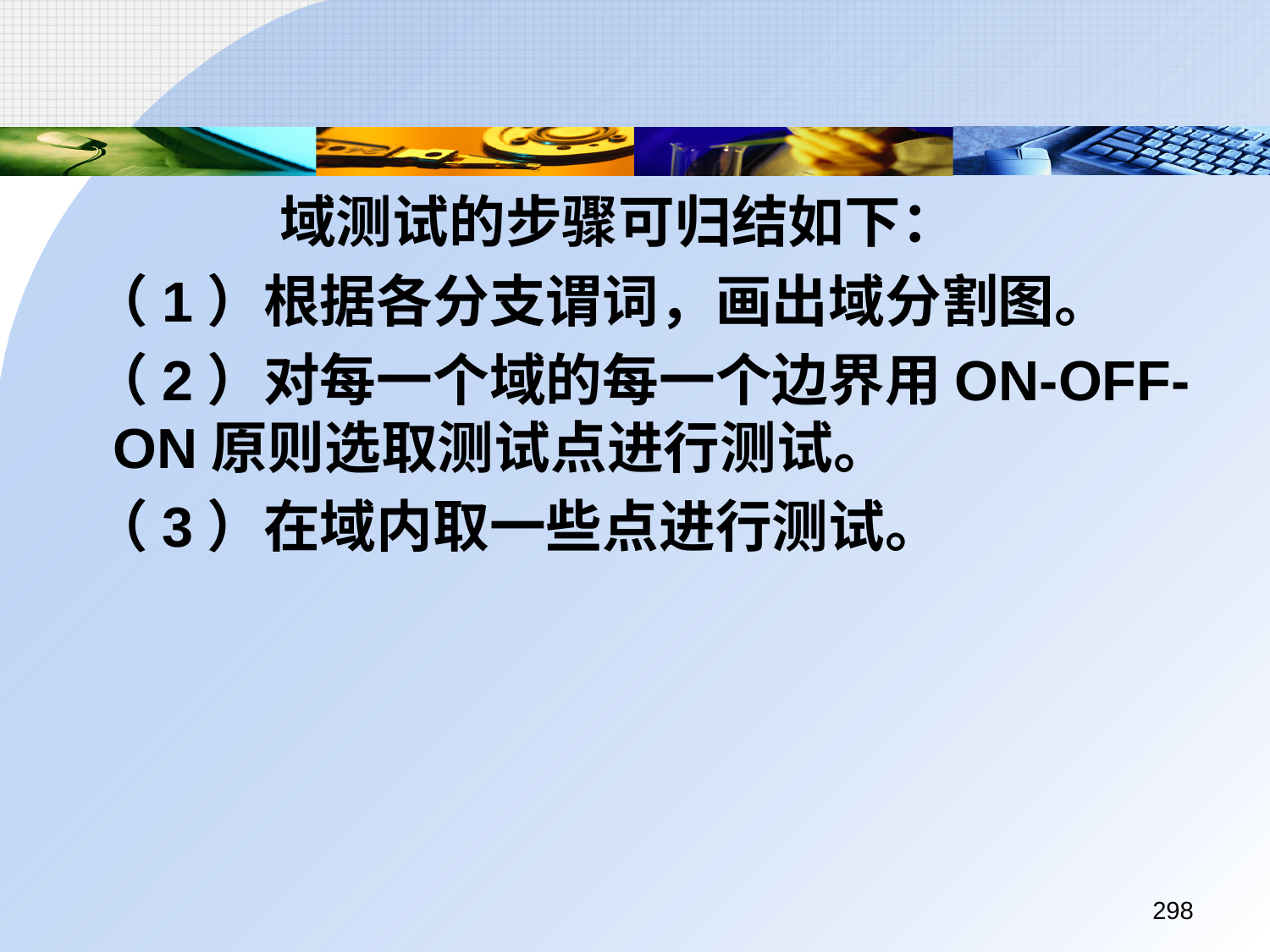

域测试的步骤可归结如下：
 （1）根据各分支谓词，画出域分割图。
 （2）对每一个域的每一个边界用ON-OFF-ON原则选取测试点进行测试。
 （3）在域内取一些点进行测试。

298